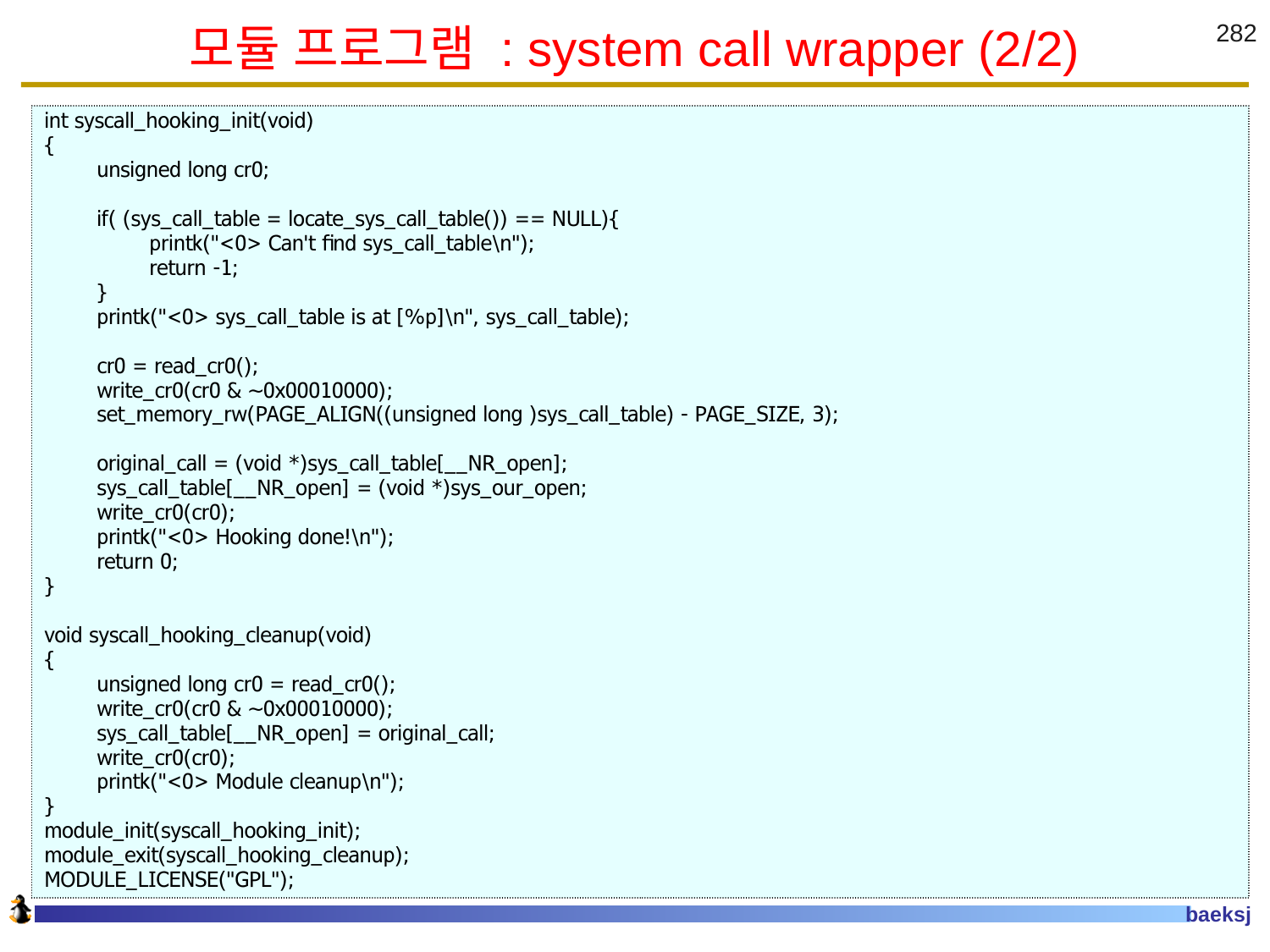

# 모듈 프로그램 : system call wrapper (2/2)
282
int syscall_hooking_init(void)
{
        unsigned long cr0;

        if( (sys_call_table = locate_sys_call_table()) == NULL){
                printk("<0> Can't find sys_call_table\n");
                return -1;
        }
        printk("<0> sys_call_table is at [%p]\n", sys_call_table);

        cr0 = read_cr0();
        write_cr0(cr0 & ~0x00010000);
        set_memory_rw(PAGE_ALIGN((unsigned long )sys_call_table) - PAGE_SIZE, 3);

        original_call = (void *)sys_call_table[__NR_open];
        sys_call_table[__NR_open] = (void *)sys_our_open;
        write_cr0(cr0);
        printk("<0> Hooking done!\n");
        return 0;
}

void syscall_hooking_cleanup(void)
{
        unsigned long cr0 = read_cr0();
        write_cr0(cr0 & ~0x00010000);
        sys_call_table[__NR_open] = original_call;
        write_cr0(cr0);
        printk("<0> Module cleanup\n");
}
module_init(syscall_hooking_init);
module_exit(syscall_hooking_cleanup);
MODULE_LICENSE("GPL");